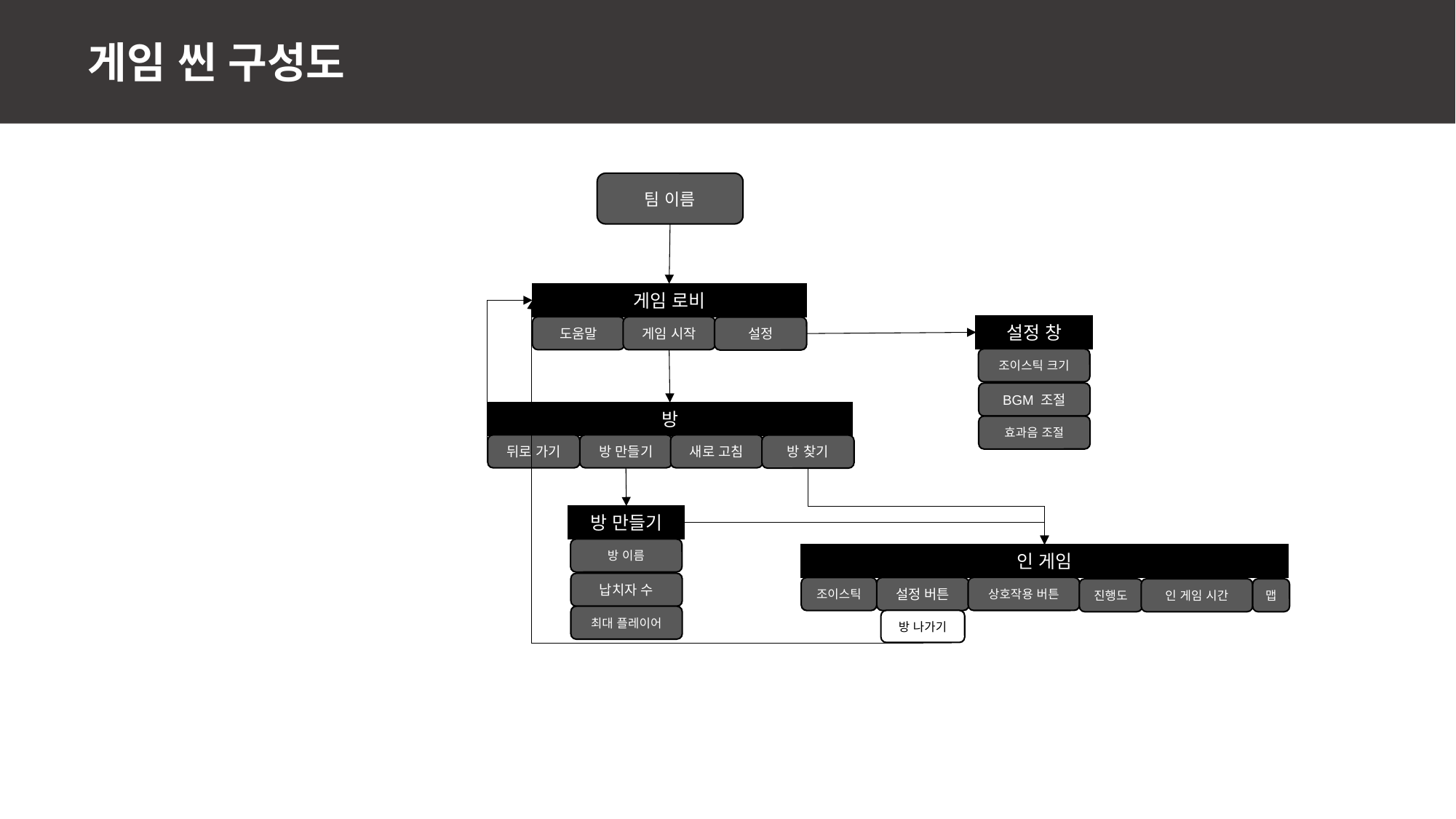

게임 씬 구성도
팀 이름
게임 로비
설정 창
도움말
게임 시작
설정
조이스틱 크기
BGM 조절
방
효과음 조절
뒤로 가기
방 만들기
새로 고침
방 찾기
방 만들기
방 이름
인 게임
납치자 수
상호작용 버튼
설정 버튼
조이스틱
진행도
인 게임 시간
맵
최대 플레이어
방 나가기